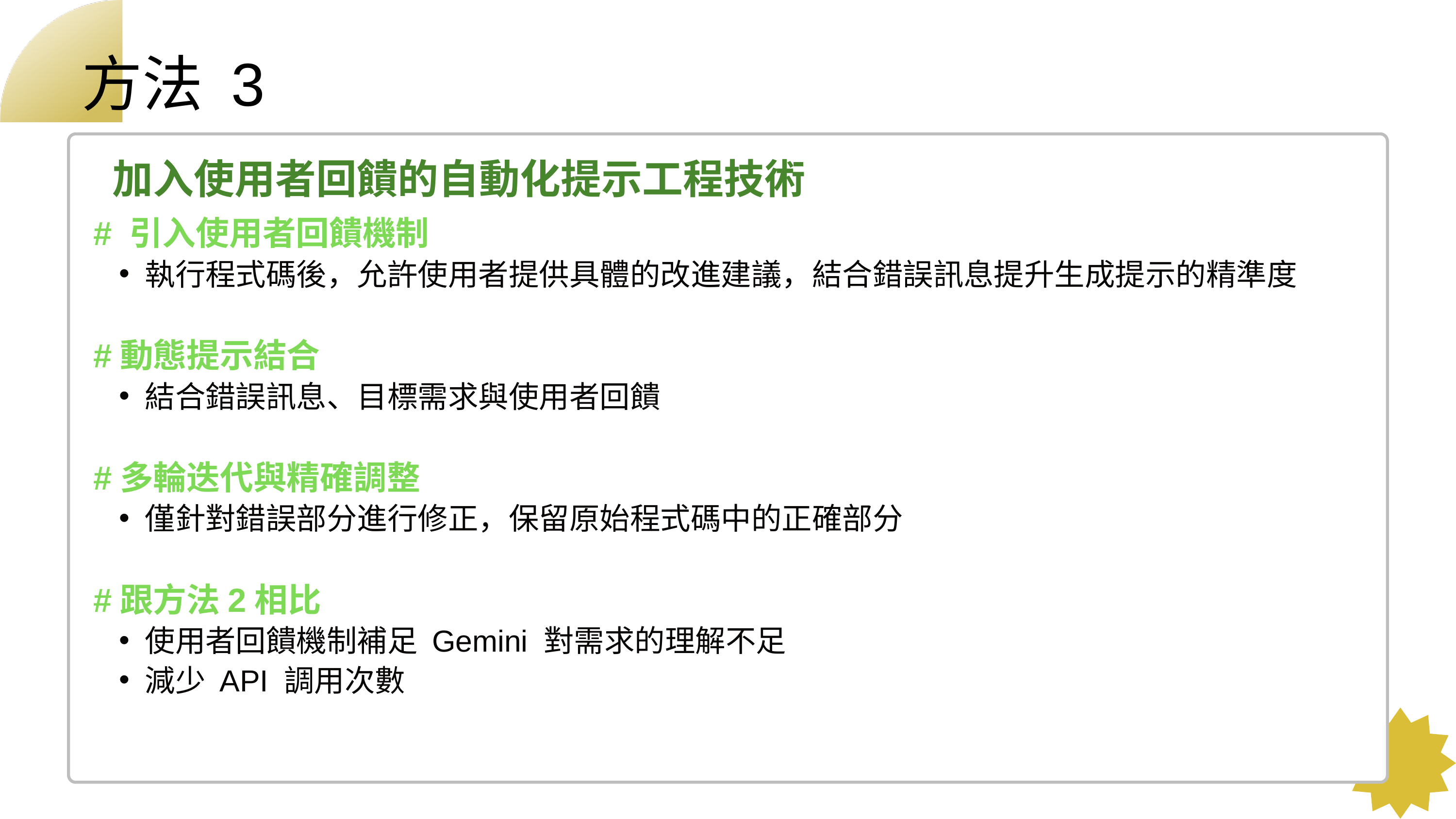

方法 3

 加入使用者回饋的自動化提示工程技術
# 引入使用者回饋機制
執行程式碼後，允許使用者提供具體的改進建議，結合錯誤訊息提升生成提示的精準度

#動態提示結合
結合錯誤訊息、目標需求與使用者回饋

#多輪迭代與精確調整
僅針對錯誤部分進行修正，保留原始程式碼中的正確部分

#跟方法2相比
使用者回饋機制補足 Gemini 對需求的理解不足
減少 API 調用次數